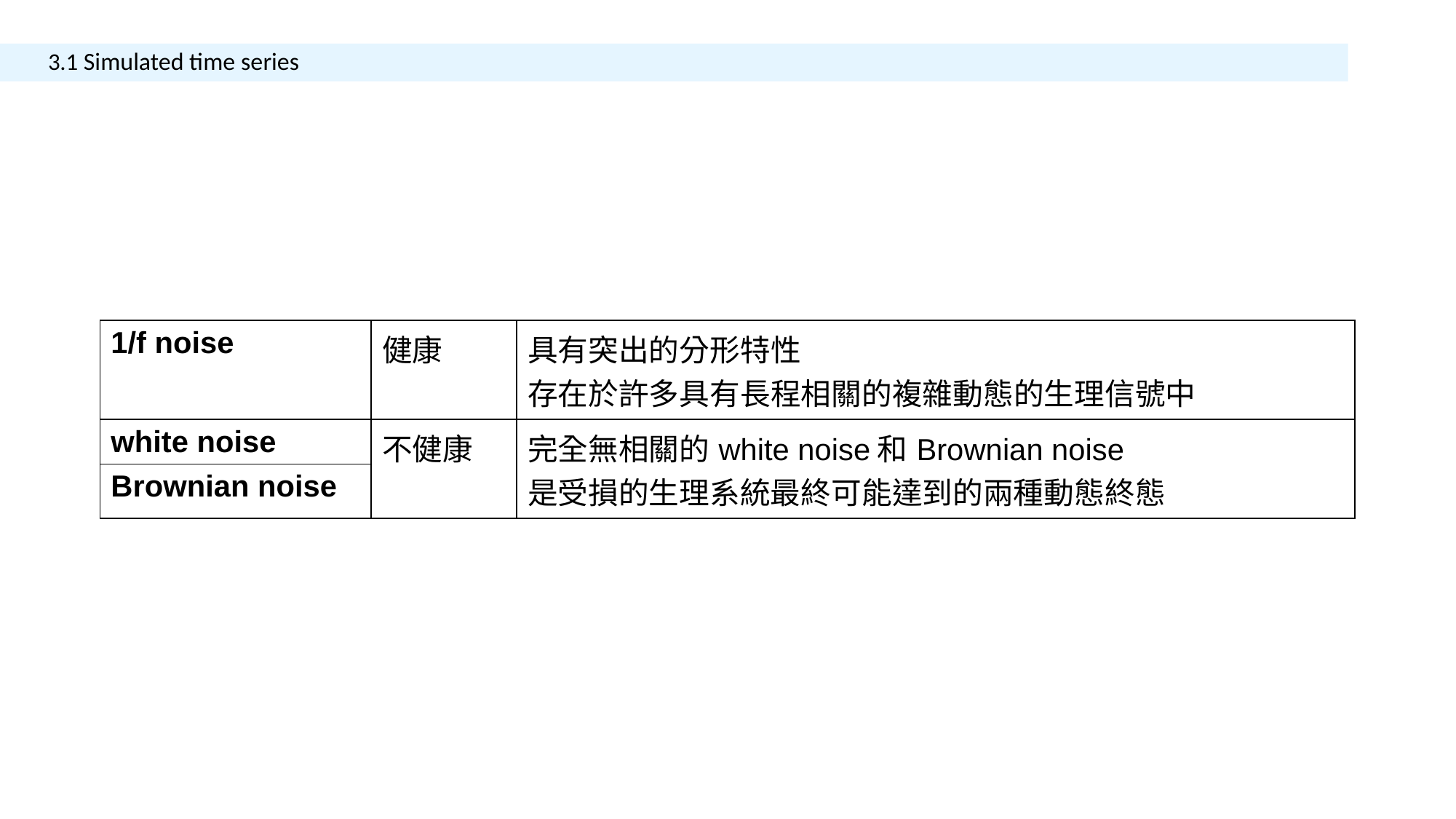

# 3.1 Simulated time series
| 1/f noise | 健康 | 具有突出的分形特性 存在於許多具有長程相關的複雜動態的生理信號中 |
| --- | --- | --- |
| white noise | 不健康 | 完全無相關的white noise和Brownian noise 是受損的生理系統最終可能達到的兩種動態終態 |
| Brownian noise |  |  |